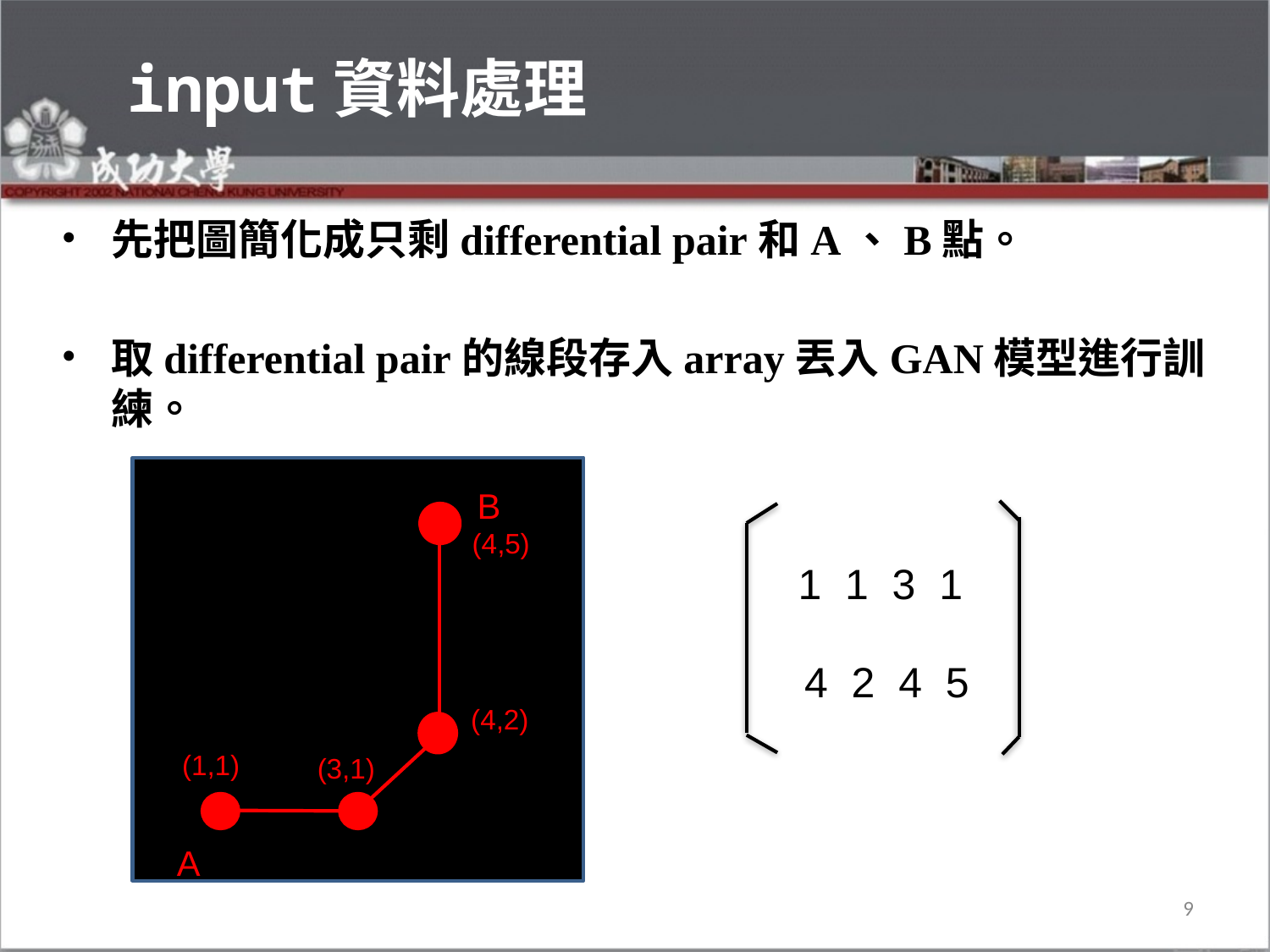

# input資料處理
先把圖簡化成只剩differential pair和A、B點。

取differential pair的線段存入array丟入GAN模型進行訓練。

B

(4,5)
1  1  3  1
4  2  4  5
(4,2)

(1,1)
(3,1)

A
9